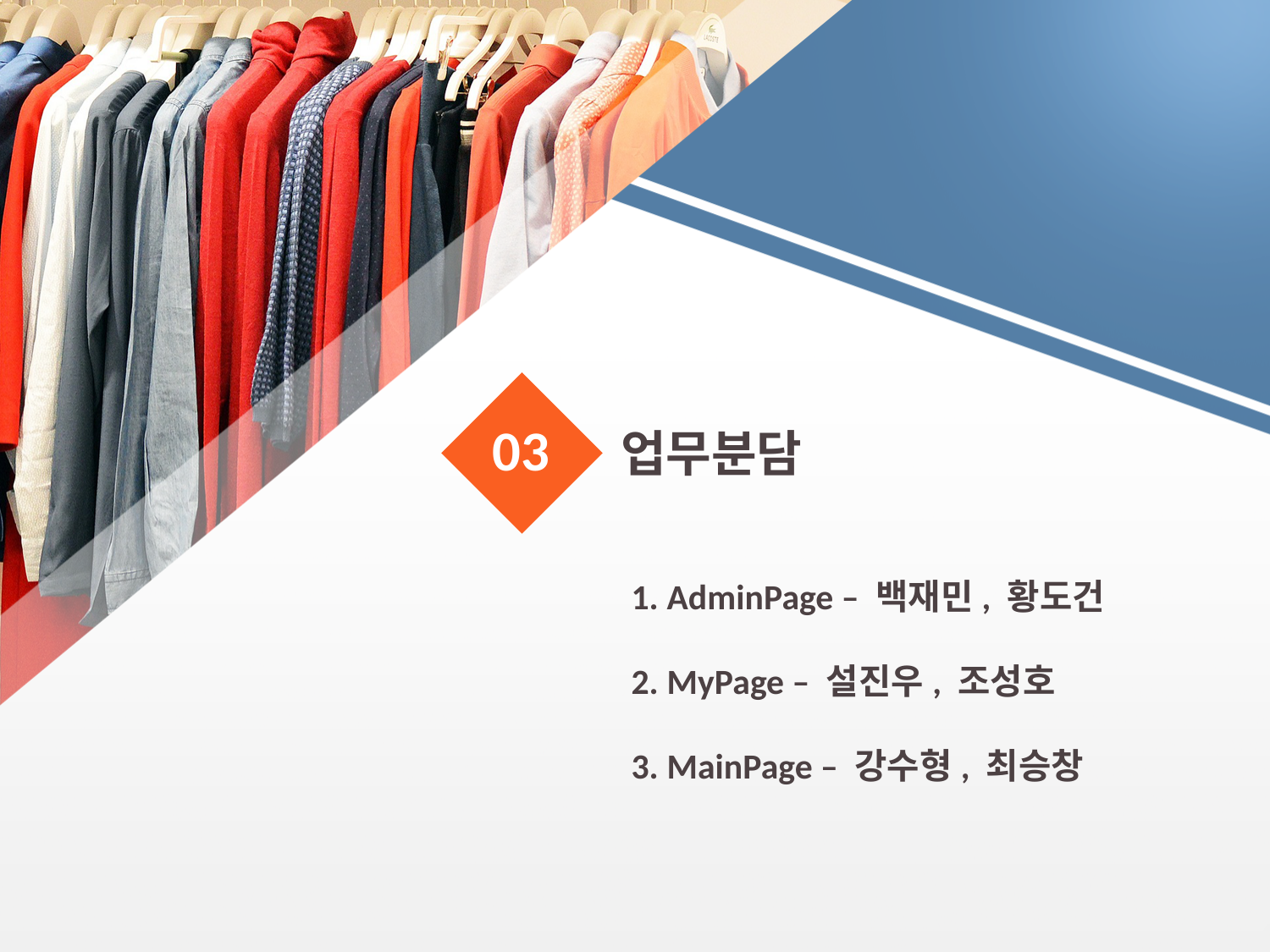

03
업무분담
 AdminPage – 백재민, 황도건
 MyPage – 설진우, 조성호
 MainPage – 강수형, 최승창